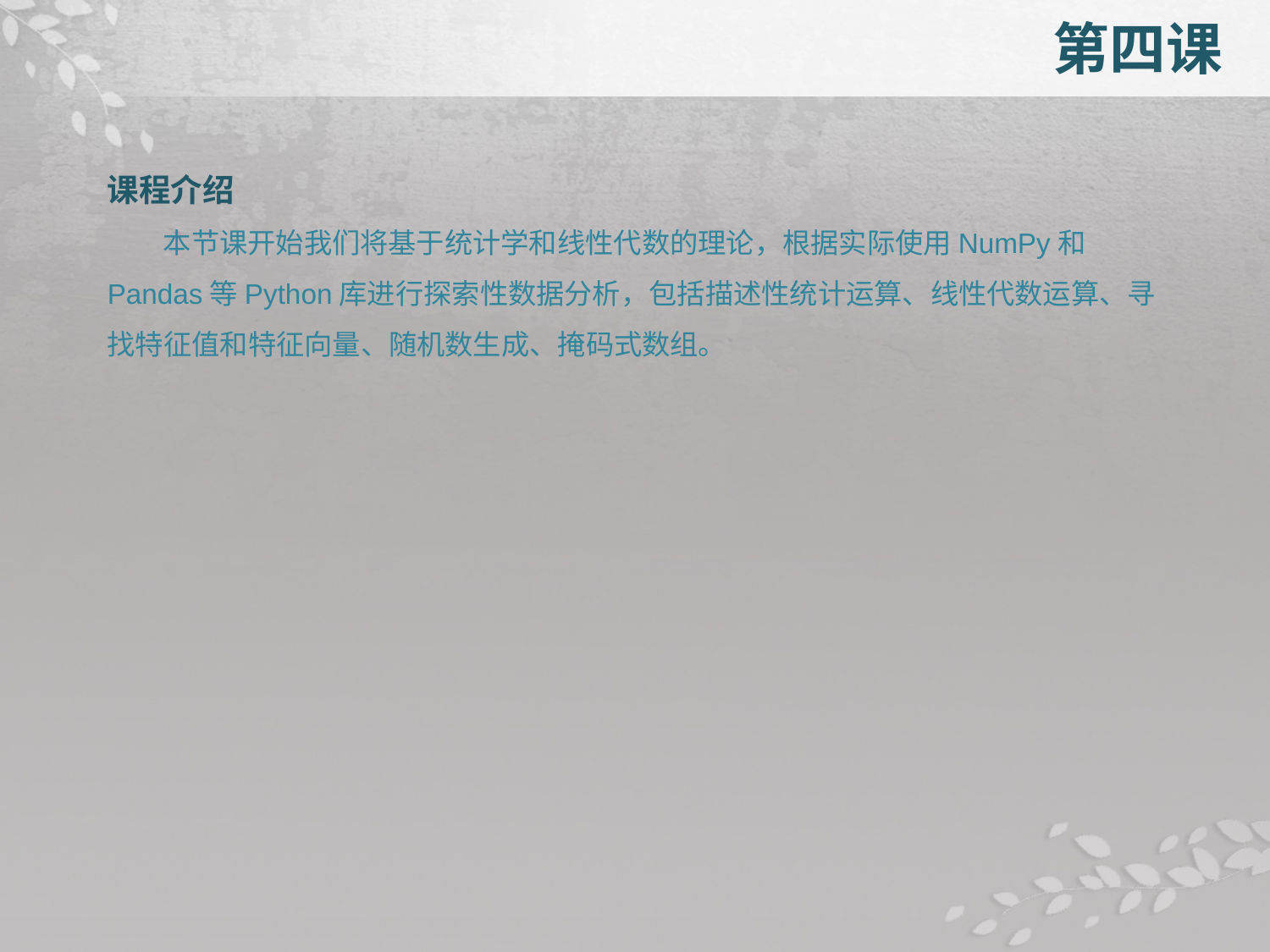

第四课
课程介绍
本节课开始我们将基于统计学和线性代数的理论，根据实际使用NumPy和Pandas等Python库进行探索性数据分析，包括描述性统计运算、线性代数运算、寻找特征值和特征向量、随机数生成、掩码式数组。